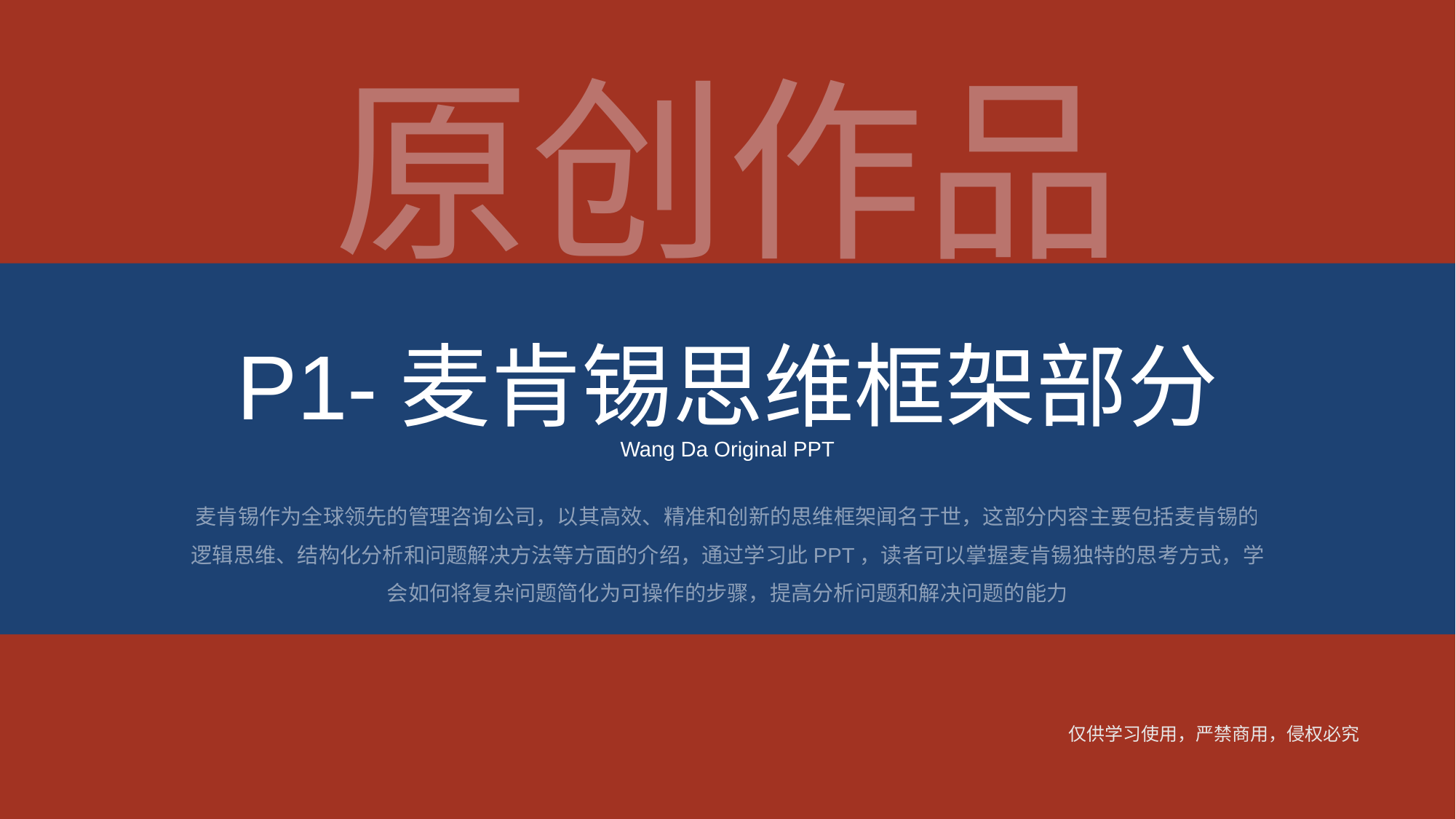

原创作品
# P1-麦肯锡思维框架部分
麦肯锡作为全球领先的管理咨询公司，以其高效、精准和创新的思维框架闻名于世，这部分内容主要包括麦肯锡的逻辑思维、结构化分析和问题解决方法等方面的介绍，通过学习此PPT，读者可以掌握麦肯锡独特的思考方式，学会如何将复杂问题简化为可操作的步骤，提高分析问题和解决问题的能力